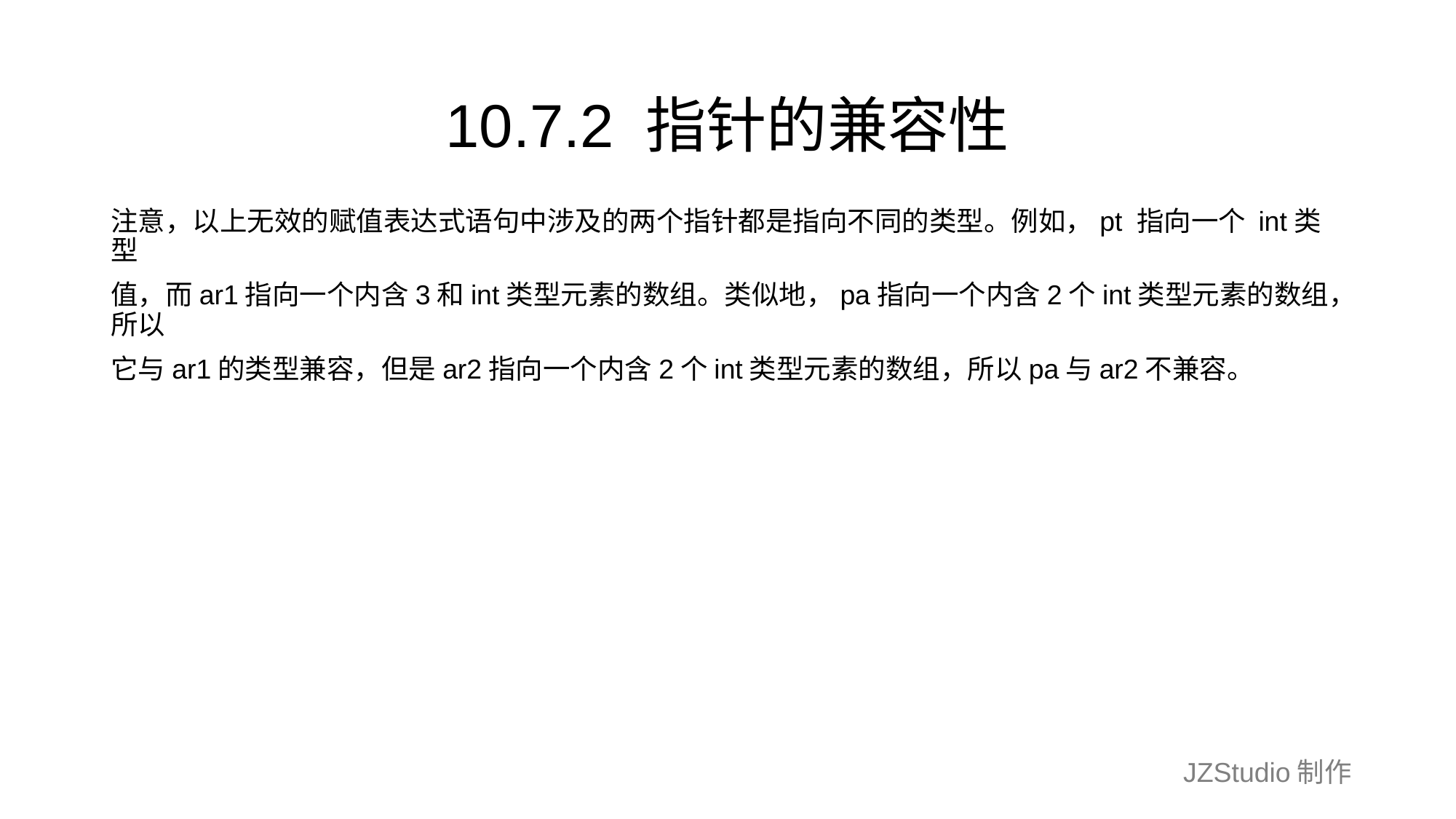

# 10.7.2 指针的兼容性
注意，以上无效的赋值表达式语句中涉及的两个指针都是指向不同的类型。例如，pt 指向一个 int类型
值，而ar1指向一个内含3和int类型元素的数组。类似地，pa指向一个内含2个int类型元素的数组，所以
它与ar1的类型兼容，但是ar2指向一个内含2个int类型元素的数组，所以pa与ar2不兼容。